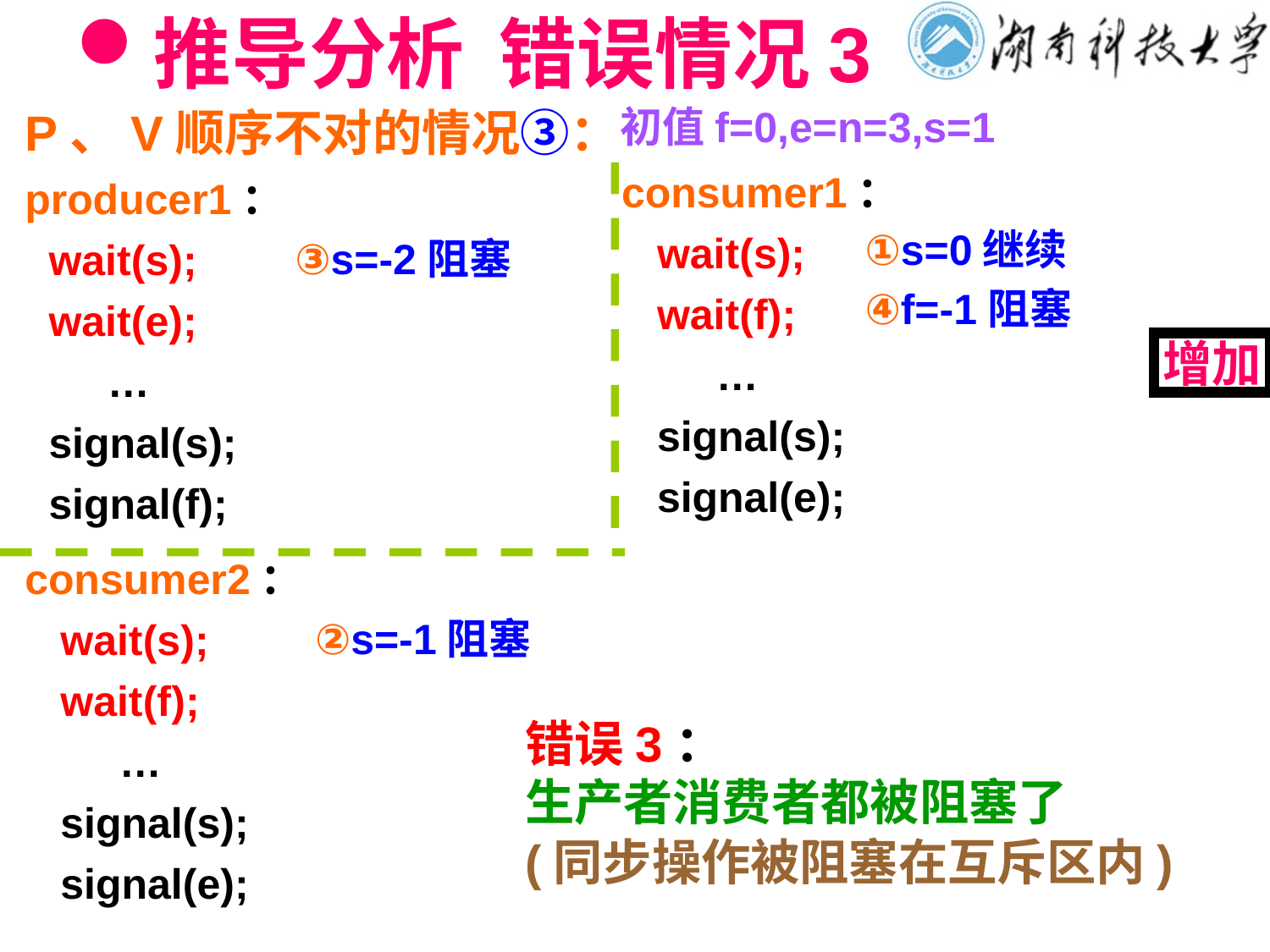

# 推导分析  错误情况3
初值f=0,e=n=3,s=1
P、V顺序不对的情况③：
consumer1：
   wait(s);
   wait(f);
        …
   signal(s);
   signal(e);
producer1：
  wait(s);
  wait(e);
       …
  signal(s);
  signal(f);

①s=0继续
③s=-2阻塞
④f=-1阻塞
增加
consumer2：
   wait(s);
   wait(f);
        …
   signal(s);
   signal(e);

②s=-1阻塞
错误3：
生产者消费者都被阻塞了
(同步操作被阻塞在互斥区内)